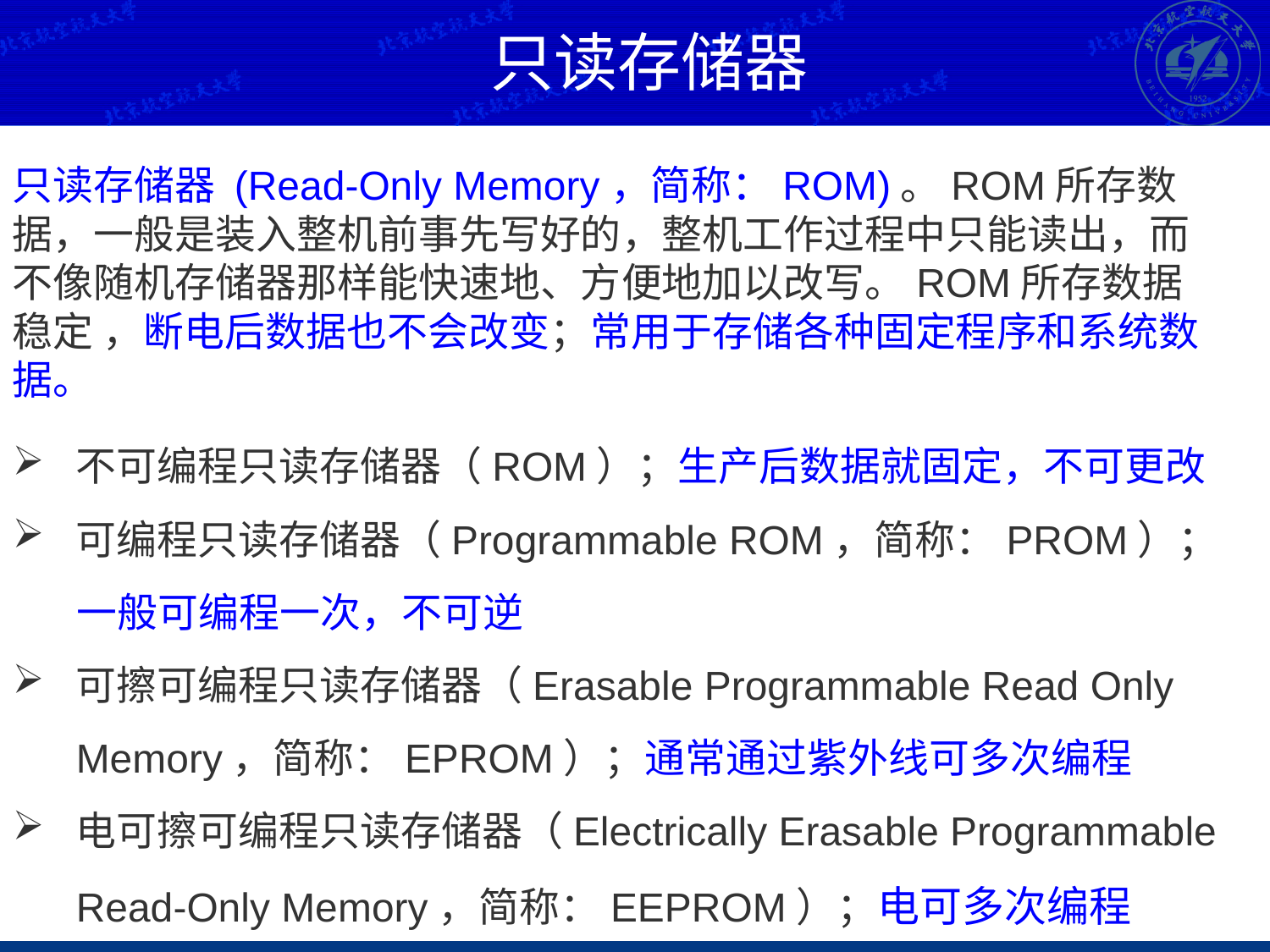

只读存储器
只读存储器 (Read-Only Memory，简称：ROM)。ROM所存数据，一般是装入整机前事先写好的，整机工作过程中只能读出，而不像随机存储器那样能快速地、方便地加以改写。ROM所存数据稳定 ，断电后数据也不会改变；常用于存储各种固定程序和系统数据。
不可编程只读存储器（ROM）；生产后数据就固定，不可更改
可编程只读存储器（Programmable ROM，简称：PROM）；
      一般可编程一次，不可逆
可擦可编程只读存储器（Erasable Programmable Read Only Memory，简称：EPROM）；通常通过紫外线可多次编程
电可擦可编程只读存储器（Electrically Erasable Programmable Read-Only Memory，简称：EEPROM）；电可多次编程